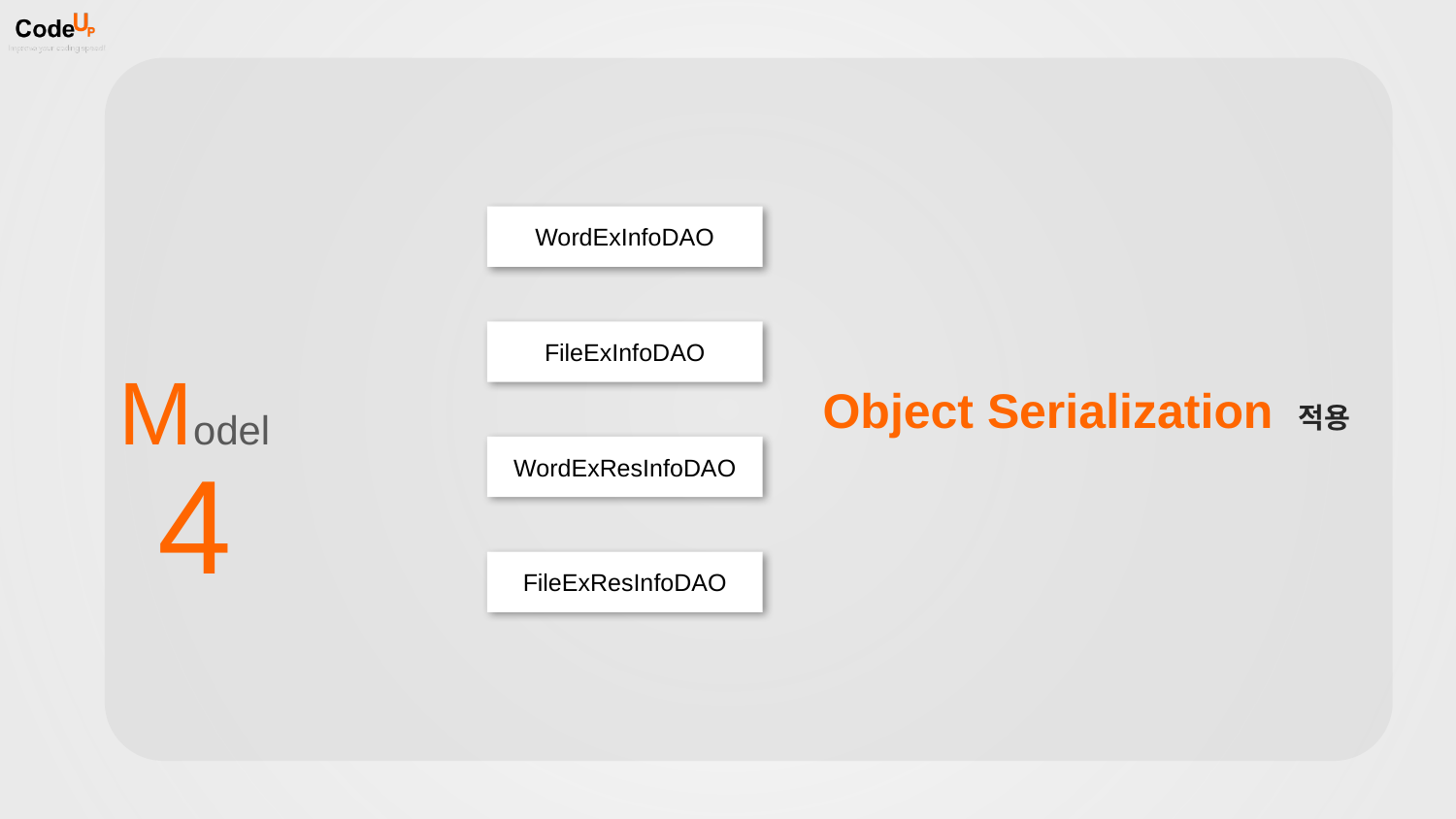

WordExInfoDAO
FileExInfoDAO
Model
Object Serialization 적용
WordExResInfoDAO
4
FileExResInfoDAO